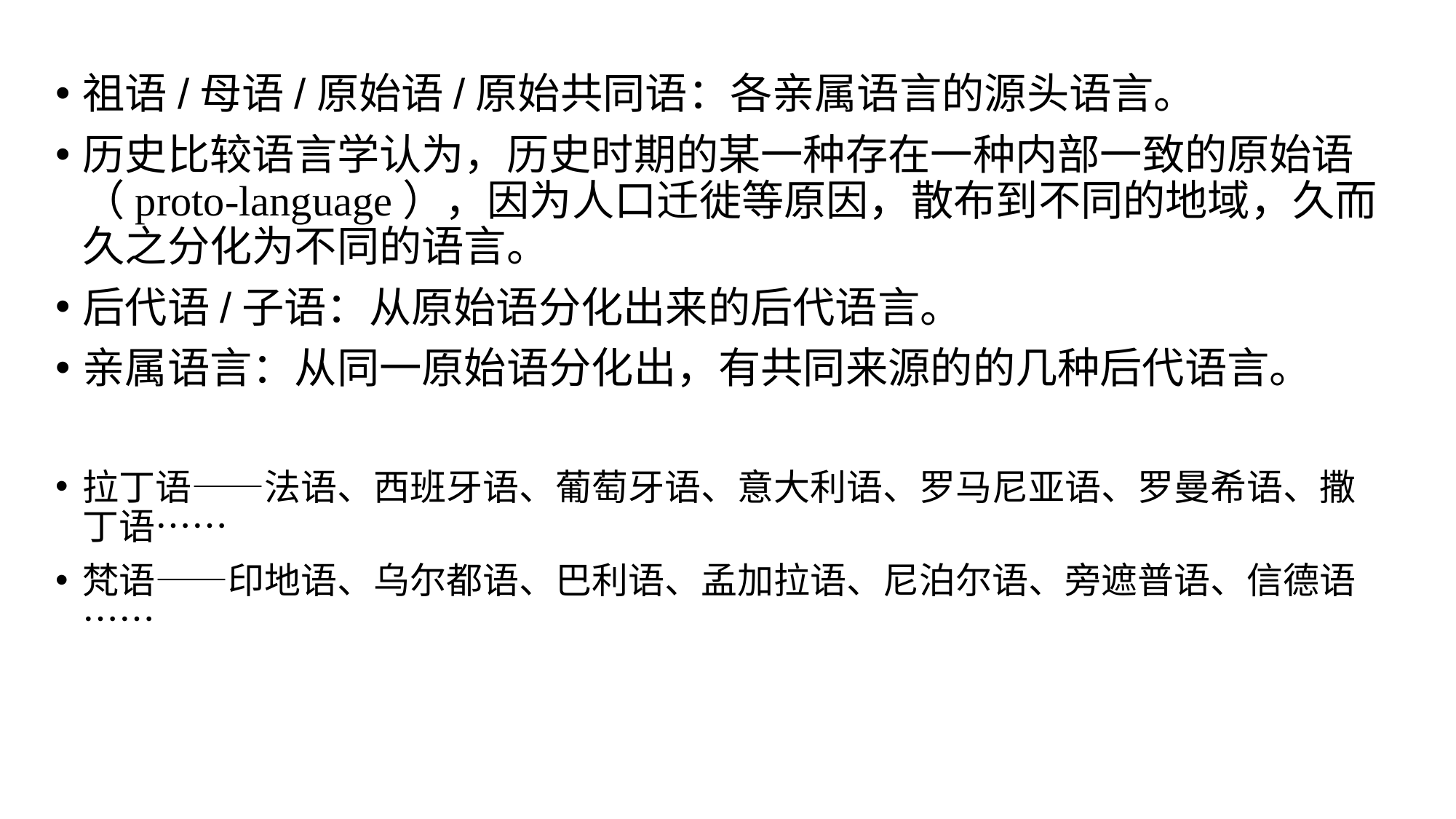

祖语/母语/原始语/原始共同语：各亲属语言的源头语言。
历史比较语言学认为，历史时期的某一种存在一种内部一致的原始语（proto-language），因为人口迁徙等原因，散布到不同的地域，久而久之分化为不同的语言。
后代语/子语：从原始语分化出来的后代语言。
亲属语言：从同一原始语分化出，有共同来源的的几种后代语言。

拉丁语——法语、西班牙语、葡萄牙语、意大利语、罗马尼亚语、罗曼希语、撒丁语……
梵语——印地语、乌尔都语、巴利语、孟加拉语、尼泊尔语、旁遮普语、信德语……